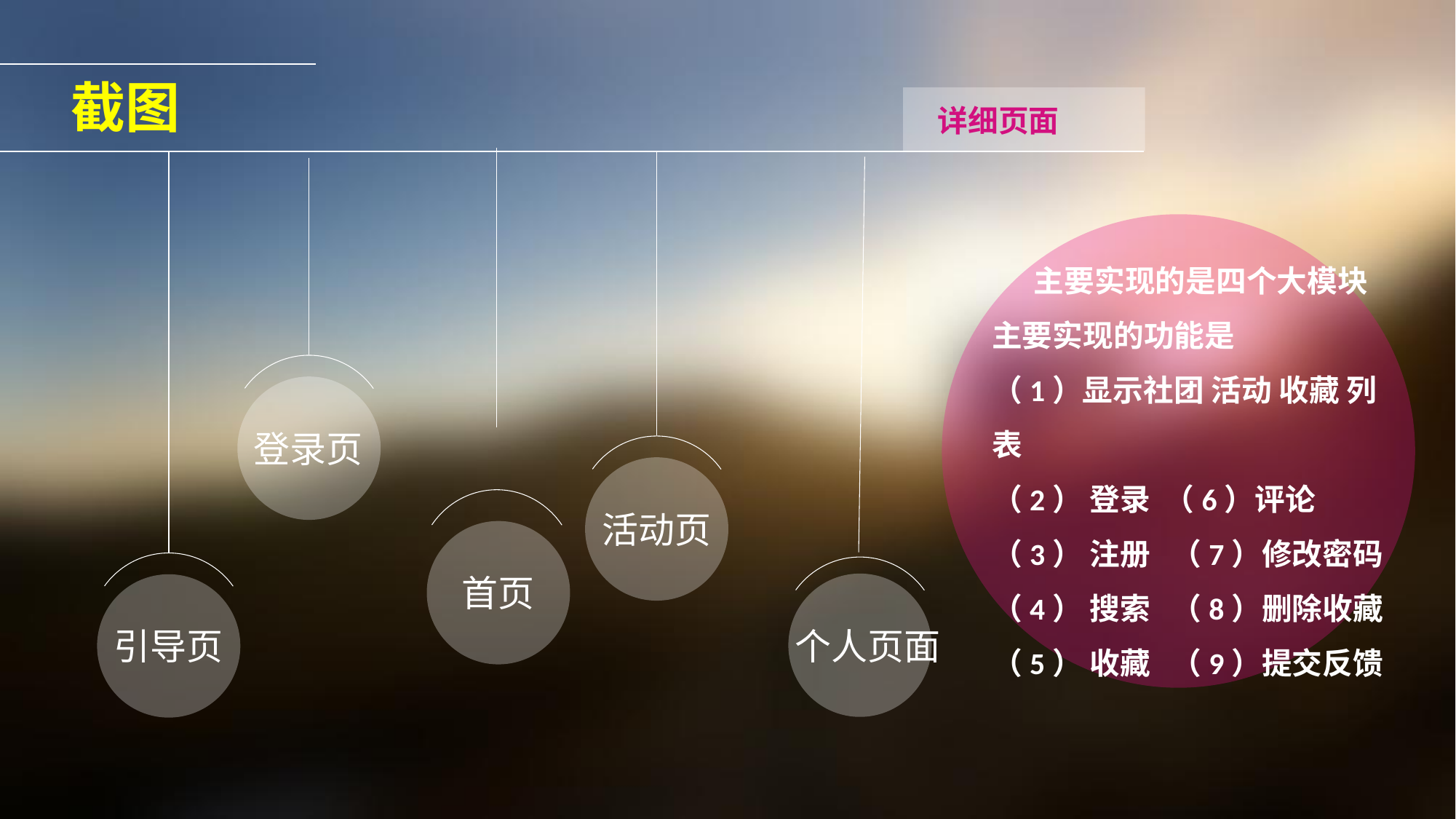

截图

详细页面

     主要实现的是四个大模块
主要实现的功能是
（1）显示社团 活动 收藏 列表
（2） 登录  （6）评论
（3） 注册   （7）修改密码（4） 搜索   （8）删除收藏
（5） 收藏   （9）提交反馈

登录页

活动页

首页

个人页面
引导页